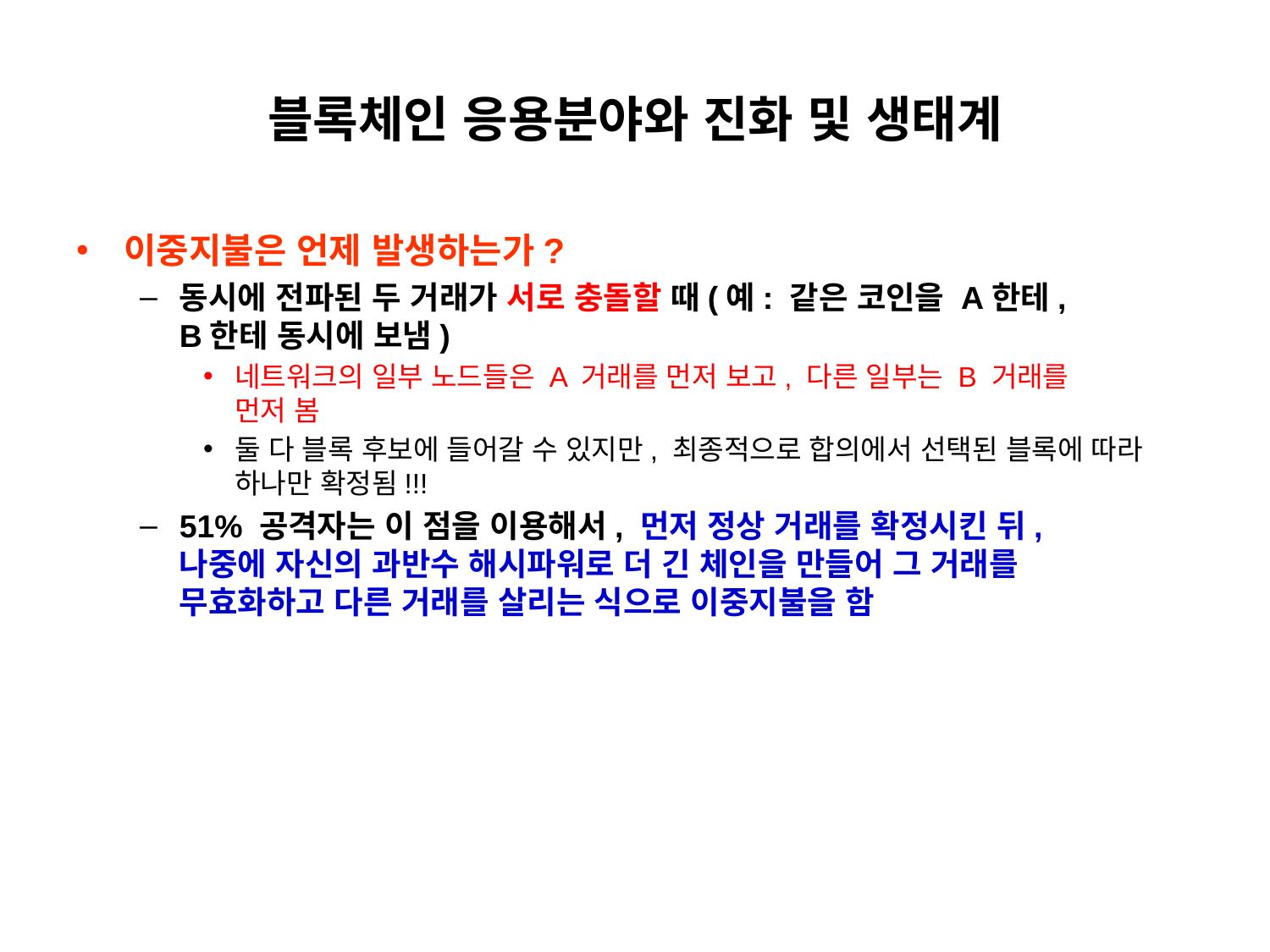

# 블록체인 응용분야와 진화 및 생태계
이중지불은 언제 발생하는가?
동시에 전파된 두 거래가 서로 충돌할 때(예: 같은 코인을 A한테,
B한테 동시에 보냄)
네트워크의 일부 노드들은 A 거래를 먼저 보고, 다른 일부는 B 거래를
먼저 봄
둘 다 블록 후보에 들어갈 수 있지만, 최종적으로 합의에서 선택된 블록에 따라 하나만 확정됨!!!
51% 공격자는 이 점을 이용해서, 먼저 정상 거래를 확정시킨 뒤,
나중에 자신의 과반수 해시파워로 더 긴 체인을 만들어 그 거래를
무효화하고 다른 거래를 살리는 식으로 이중지불을 함